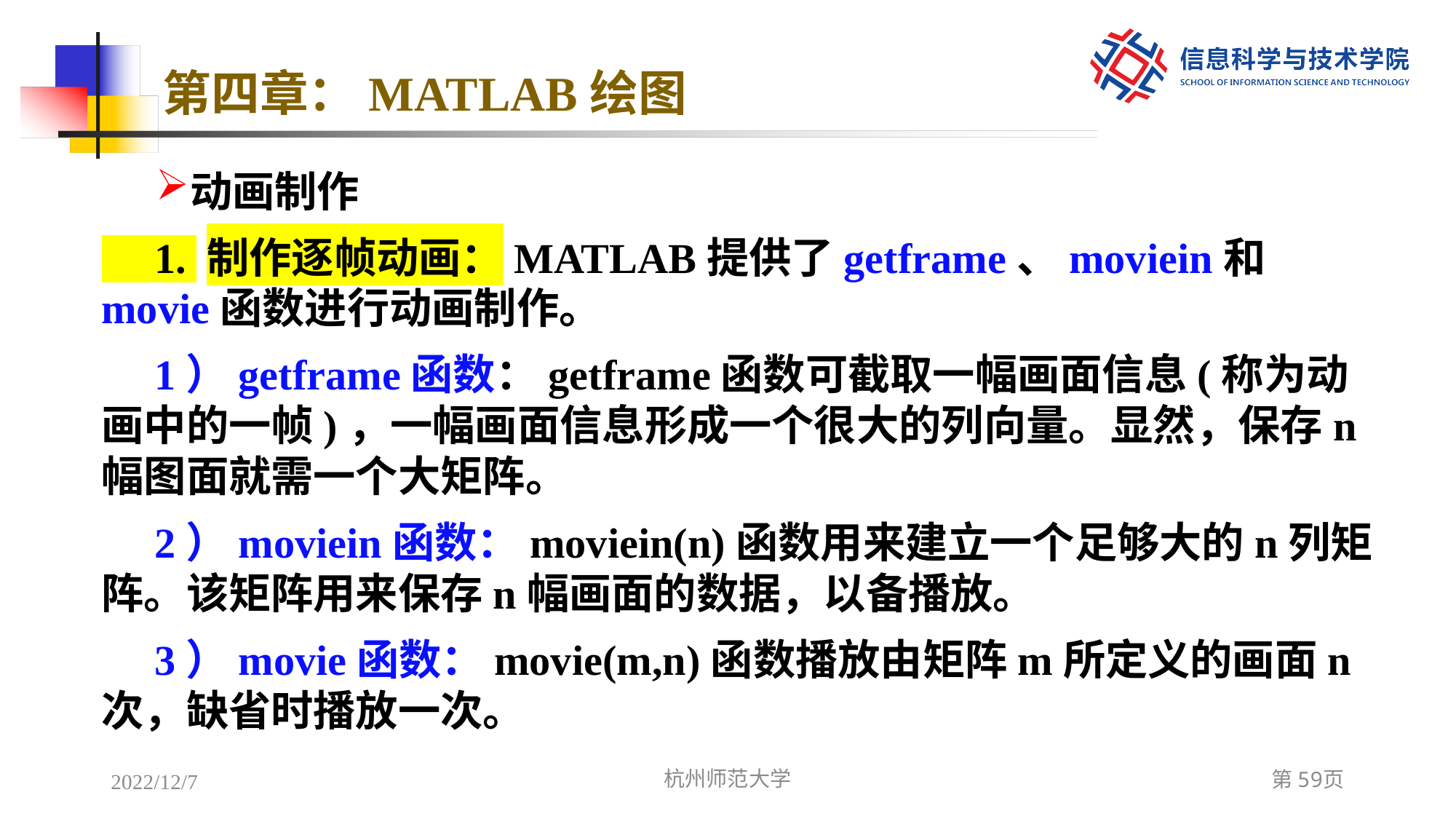

# 第四章：MATLAB绘图
动画制作
     1. 制作逐帧动画：MATLAB提供了getframe、moviein和movie函数进行动画制作。
     1）getframe函数：getframe函数可截取一幅画面信息(称为动画中的一帧)，一幅画面信息形成一个很大的列向量。显然，保存n幅图面就需一个大矩阵。
     2）moviein函数：moviein(n)函数用来建立一个足够大的n列矩阵。该矩阵用来保存n幅画面的数据，以备播放。
     3）movie函数：movie(m,n)函数播放由矩阵m所定义的画面n次，缺省时播放一次。

2022/12/7
杭州师范大学
第59页